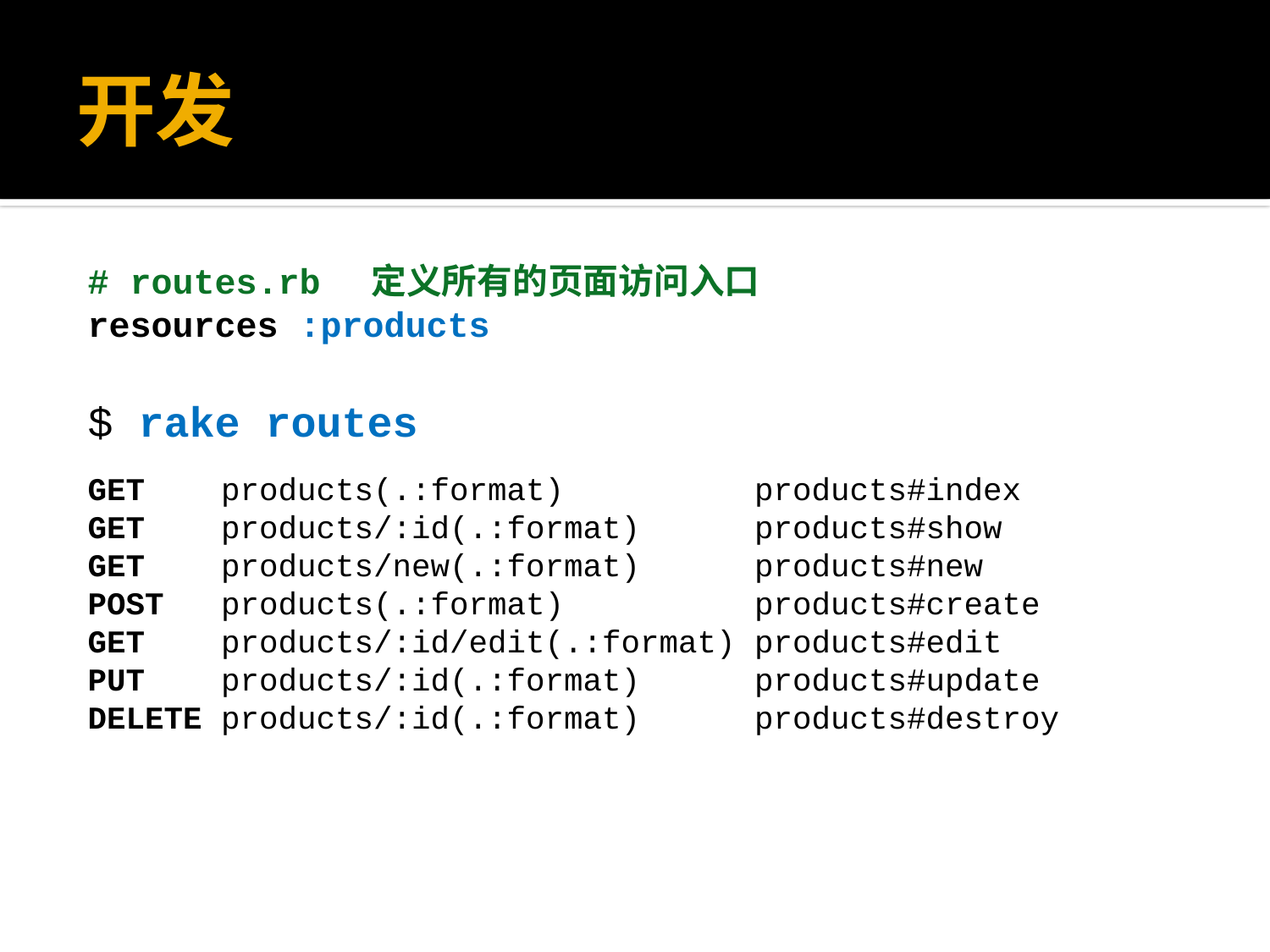

# 开发
# routes.rb  定义所有的页面访问入口
resources :products

$ rake routes

GET    products(.:format)          products#index
GET    products/:id(.:format)      products#show
GET    products/new(.:format)      products#new
POST   products(.:format)          products#create
GET    products/:id/edit(.:format) products#edit
PUT    products/:id(.:format)      products#update
DELETE products/:id(.:format)      products#destroy